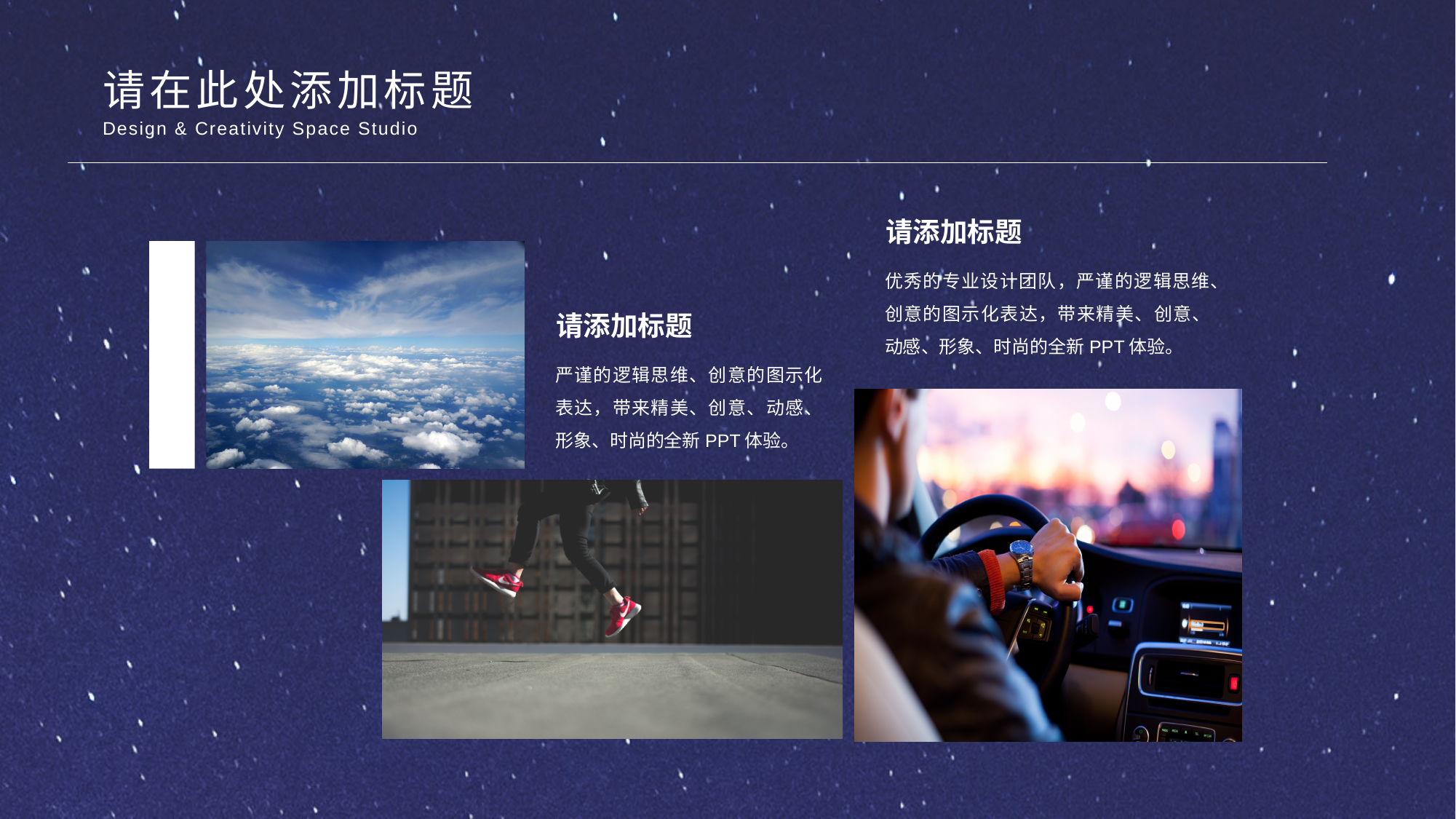

请在此处添加标题
Design & Creativity Space Studio
请添加标题

优秀的专业设计团队，严谨的逻辑思维、创意的图示化表达，带来精美、创意、动感、形象、时尚的全新PPT体验。
请添加标题
严谨的逻辑思维、创意的图示化表达，带来精美、创意、动感、形象、时尚的全新PPT体验。